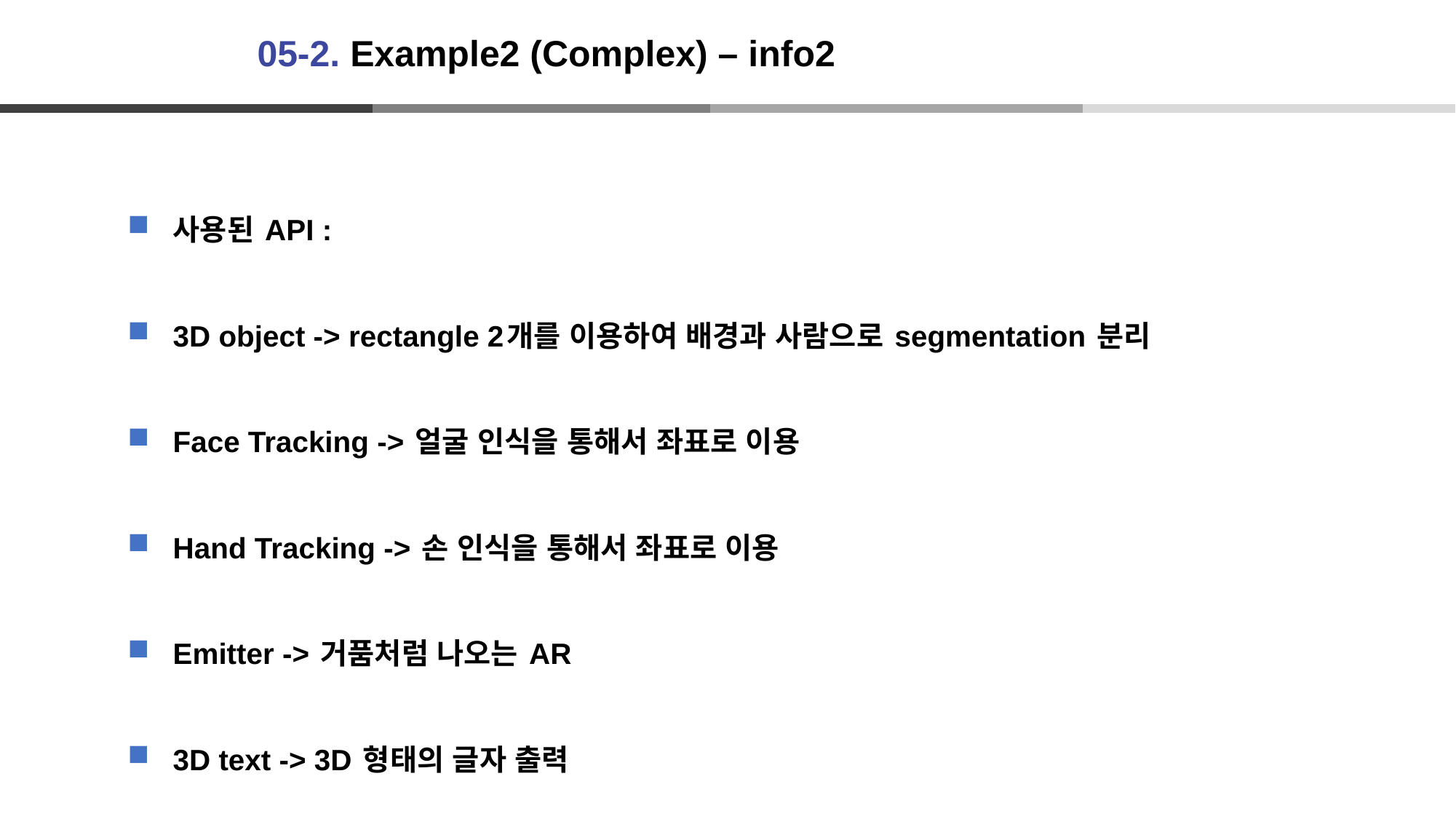

# 05-2. Example2 (Complex) – info2
사용된 API :

3D object -> rectangle 2개를 이용하여 배경과 사람으로 segmentation 분리

Face Tracking -> 얼굴 인식을 통해서 좌표로 이용

Hand Tracking -> 손 인식을 통해서 좌표로 이용

Emitter -> 거품처럼 나오는 AR

3D text -> 3D 형태의 글자 출력